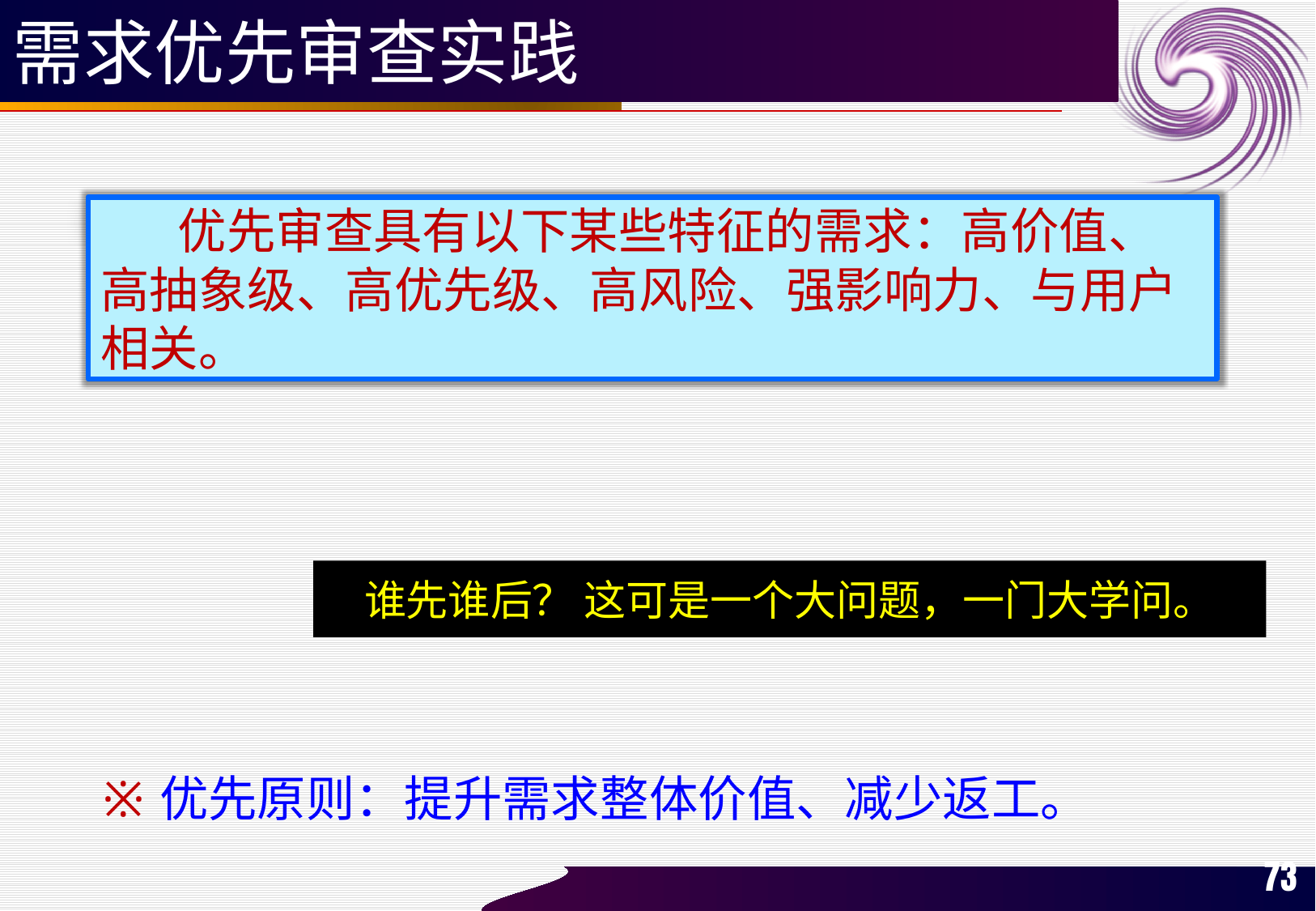

# 需求优先审查实践
      优先审查具有以下某些特征的需求：高价值、高抽象级、高优先级、高风险、强影响力、与用户相关。
谁先谁后？ 这可是一个大问题，一门大学问。
优先原则：提升需求整体价值、减少返工。
73